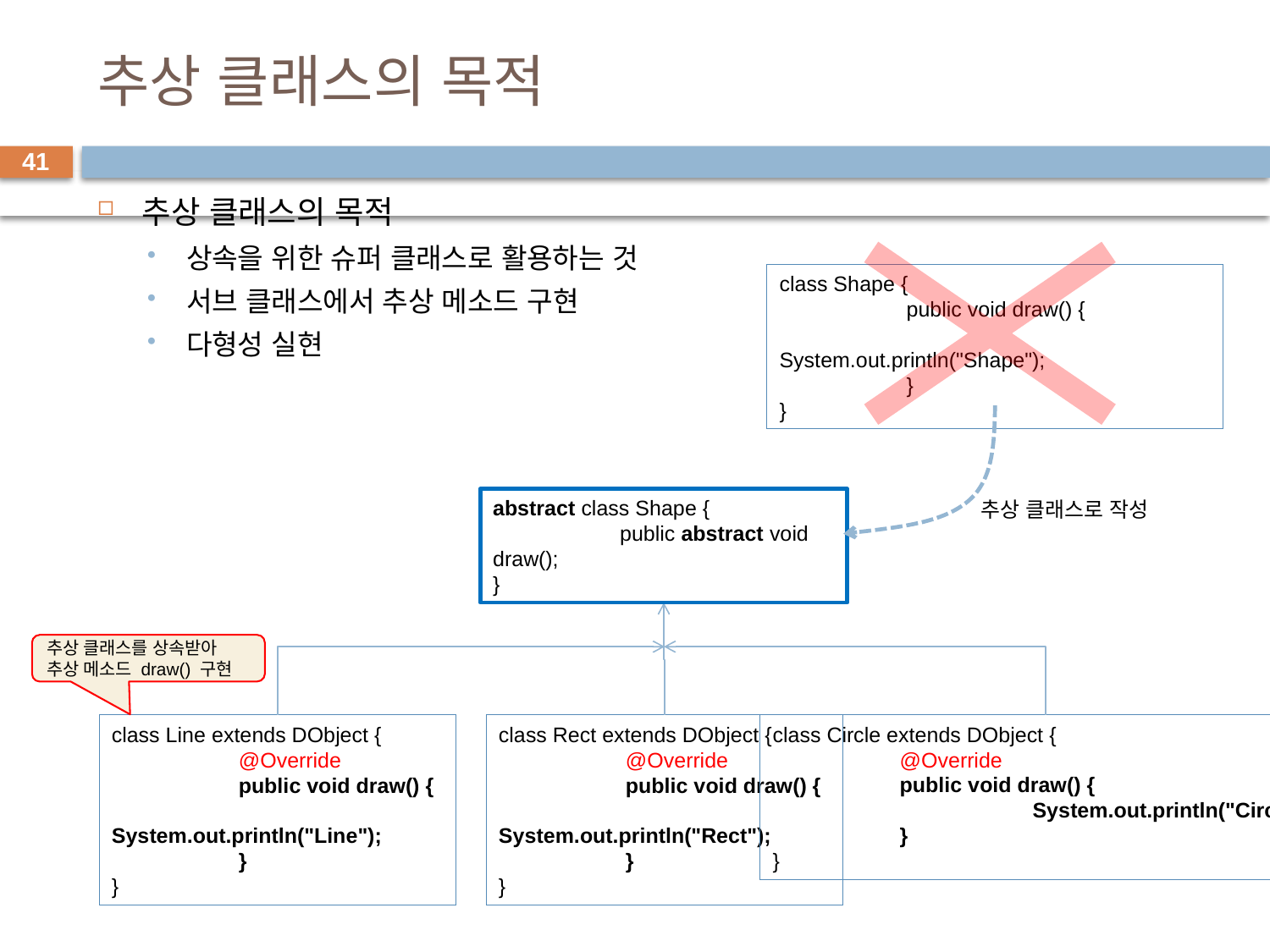

# 추상 클래스의 목적
41

class Shape {
	public void draw() {
		System.out.println("Shape");
	}
}
추상 클래스의 목적
상속을 위한 슈퍼 클래스로 활용하는 것
서브 클래스에서 추상 메소드 구현
다형성 실현

abstract class Shape {
	public abstract void draw();
}
추상 클래스로 작성
추상 클래스를 상속받아
추상 메소드 draw() 구현
class Line extends DObject {
	@Override
	public void draw() {
		 System.out.println("Line");
	}
}
class Rect extends DObject {
	@Override
	public void draw() {
		 System.out.println("Rect");
	}
}
class Circle extends DObject {
	@Override
	public void draw() {
		 System.out.println("Circle");
	}
}